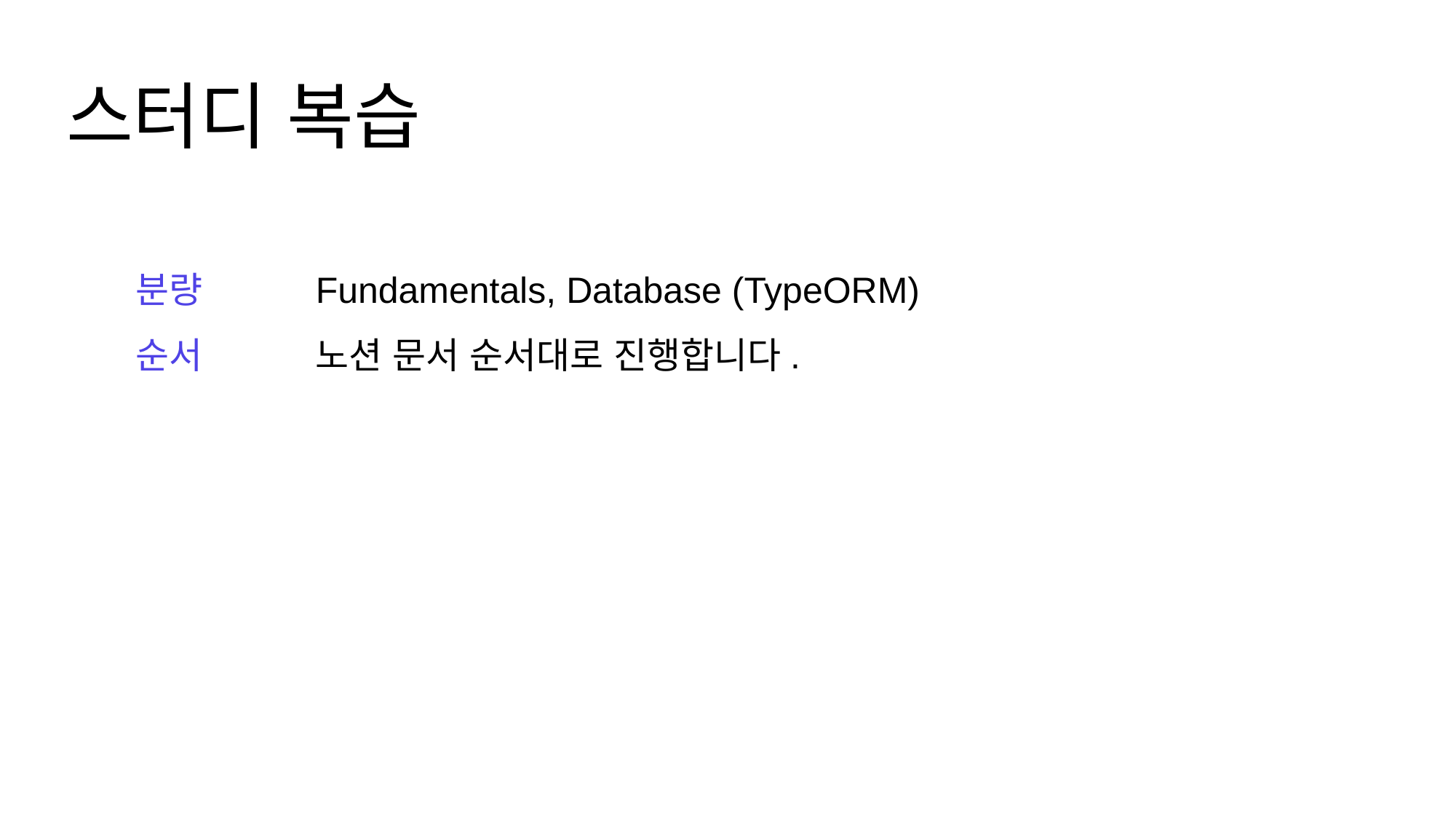

스터디 복습
분량
순서
Fundamentals, Database (TypeORM)
노션 문서 순서대로 진행합니다.